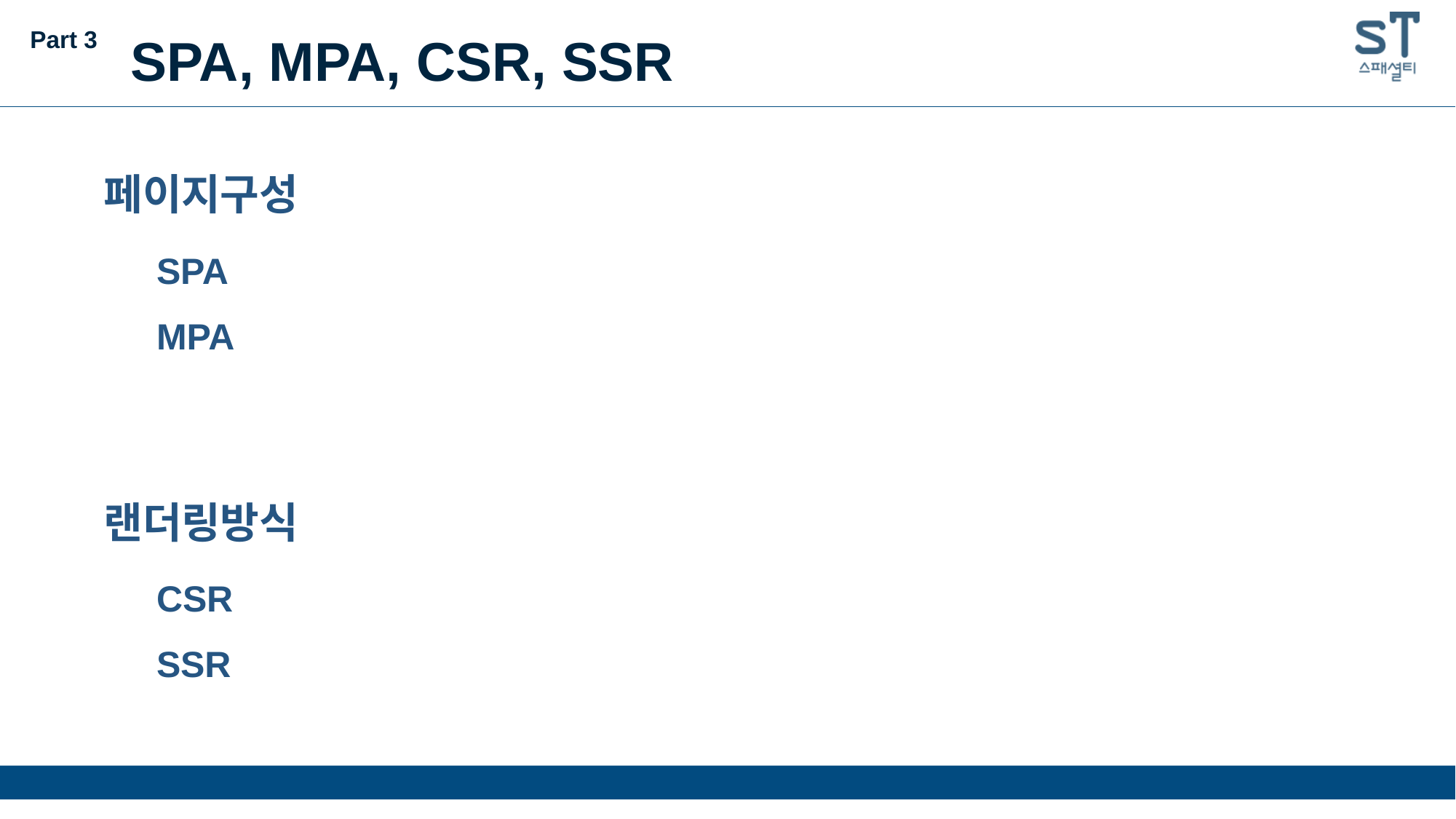

Part 3
SPA, MPA, CSR, SSR
페이지구성
SPA
MPA

CSR
SSR
랜더링방식